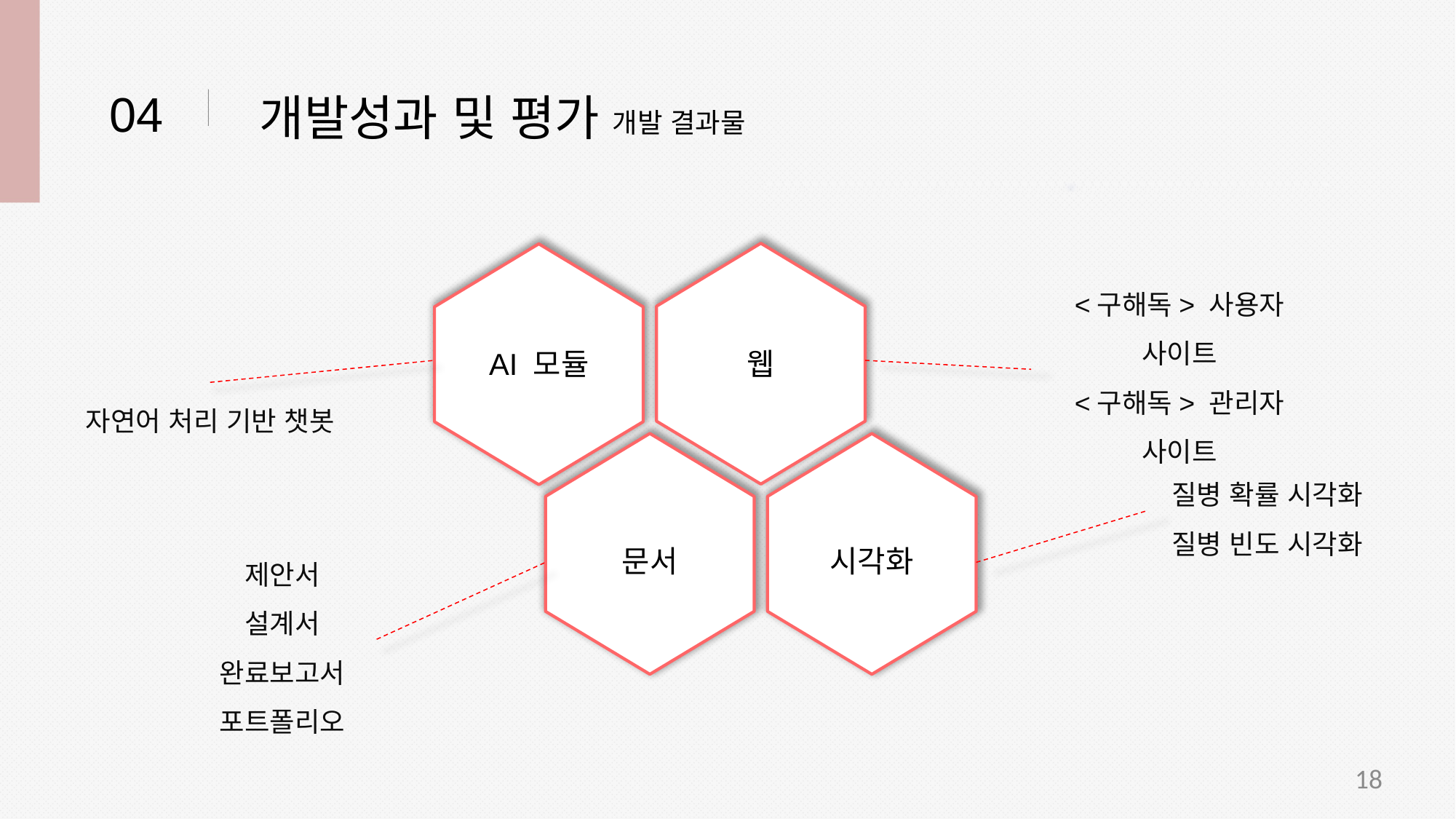

04
개발성과 및 평가
개발 결과물

<구해독> 사용자 사이트
<구해독> 관리자 사이트
AI 모듈
웹
자연어 처리 기반 챗봇

질병 확률 시각화
질병 빈도 시각화
제안서
설계서
완료보고서
포트폴리오
문서
시각화
18